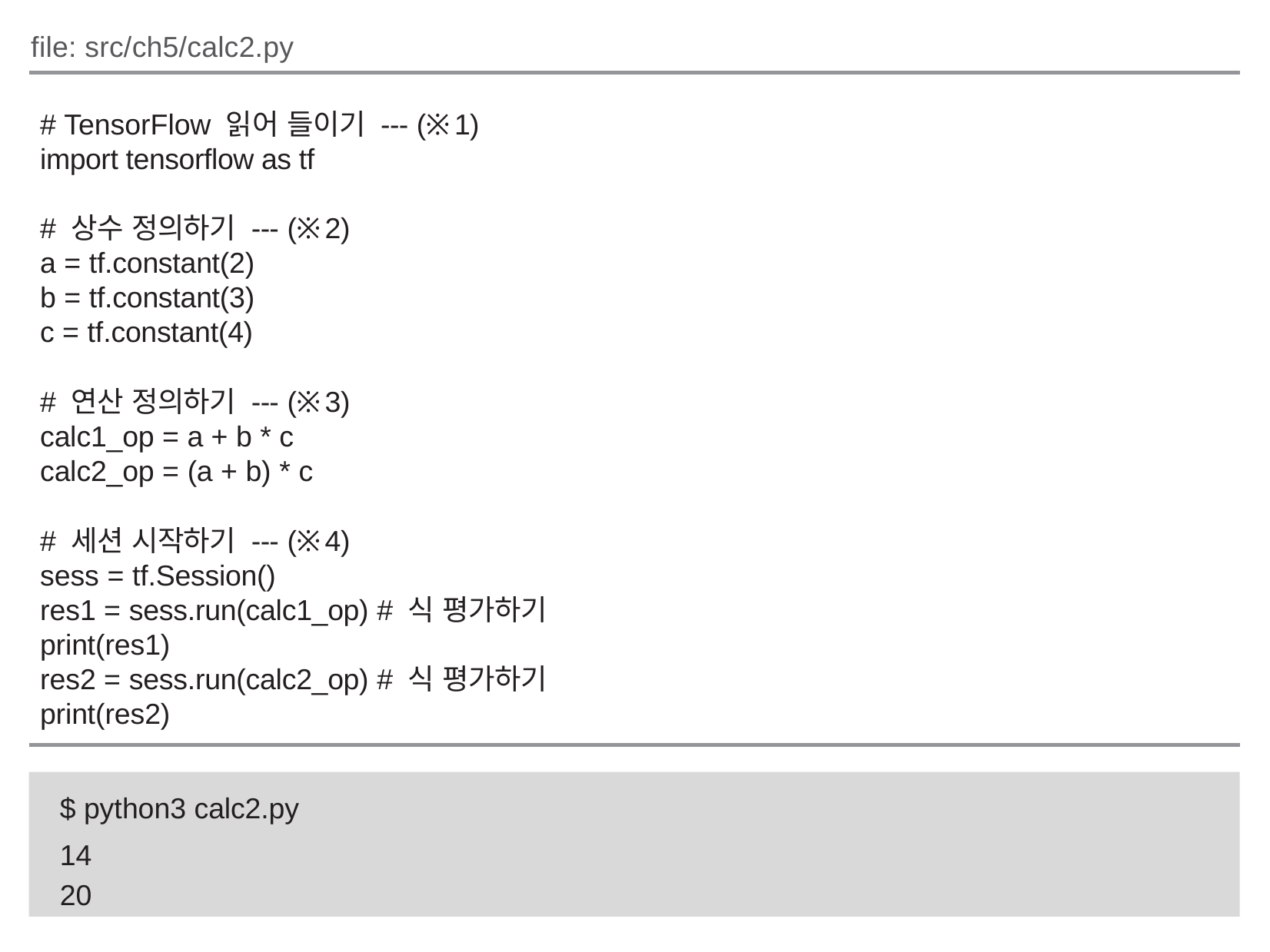

file: src/ch5/calc2.py

# TensorFlow 읽어 들이기 --- (※1)
import tensorflow as tf

# 상수 정의하기 --- (※2)
a = tf.constant(2)
b = tf.constant(3)
c = tf.constant(4)

# 연산 정의하기 --- (※3)
calc1_op = a + b * c
calc2_op = (a + b) * c

# 세션 시작하기 --- (※4)
sess = tf.Session()
res1 = sess.run(calc1_op) # 식 평가하기
print(res1)
res2 = sess.run(calc2_op) # 식 평가하기
print(res2)

$ python3 calc2.py
14
20